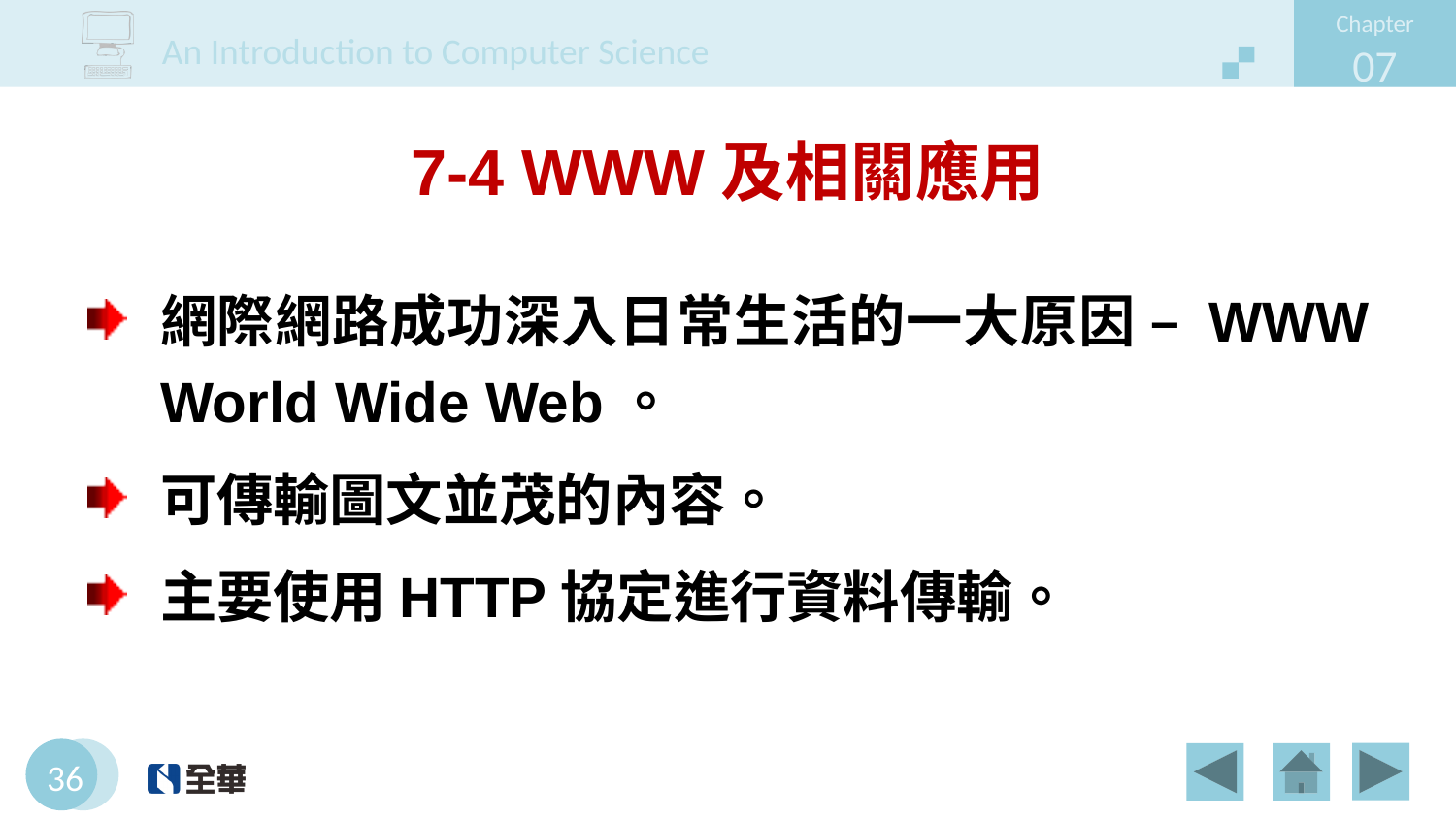

# 7-4 WWW及相關應用
網際網路成功深入日常生活的一大原因 – WWW
World Wide Web。
可傳輸圖文並茂的內容。
主要使用HTTP協定進行資料傳輸。